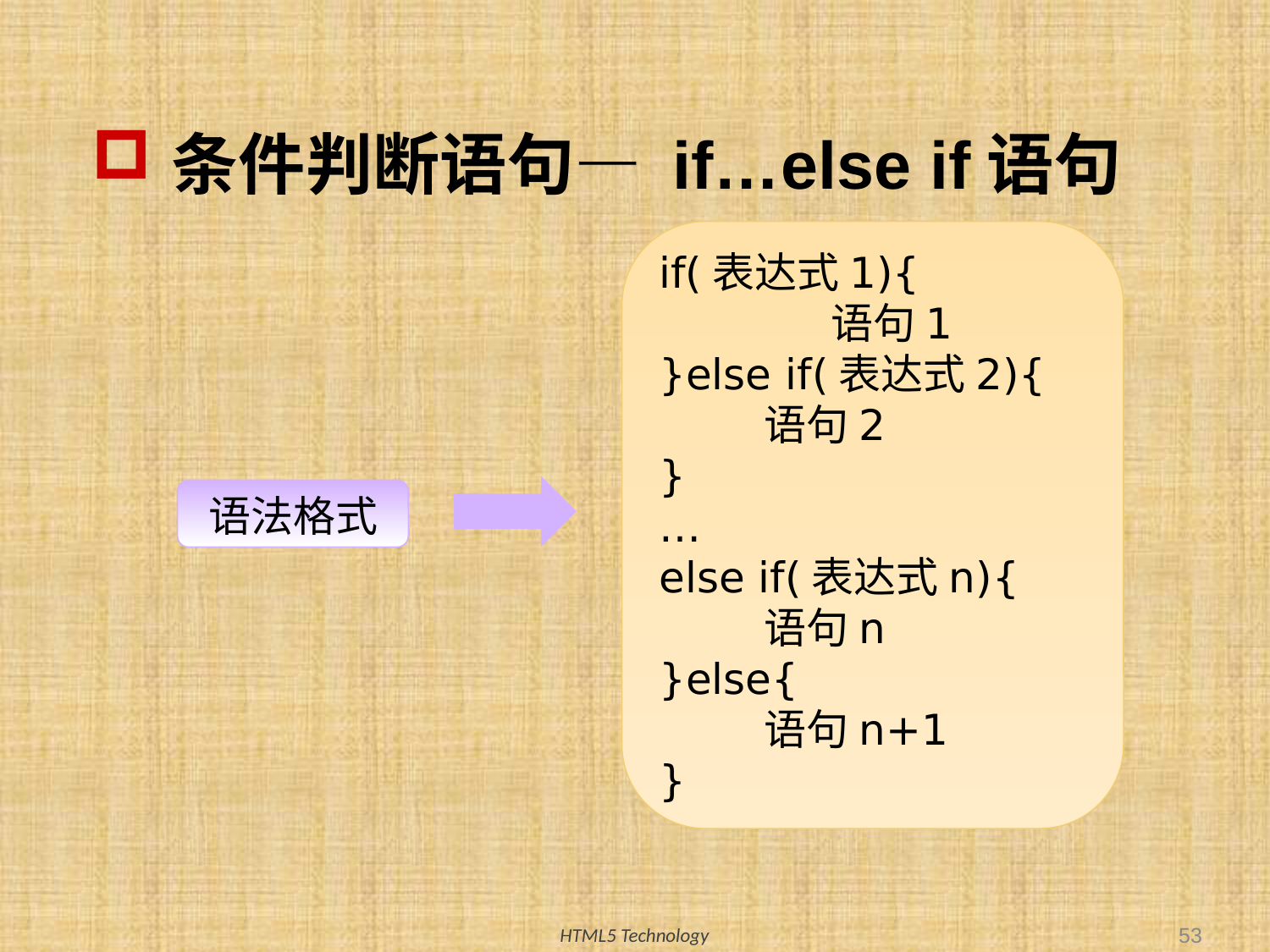

# 条件判断语句— if…else if语句
if(表达式1){
   语句1
}else if(表达式2){
          语句2
}
…
else if(表达式n){
          语句n
}else{
          语句n+1
}

语法格式
53
HTML5 Technology